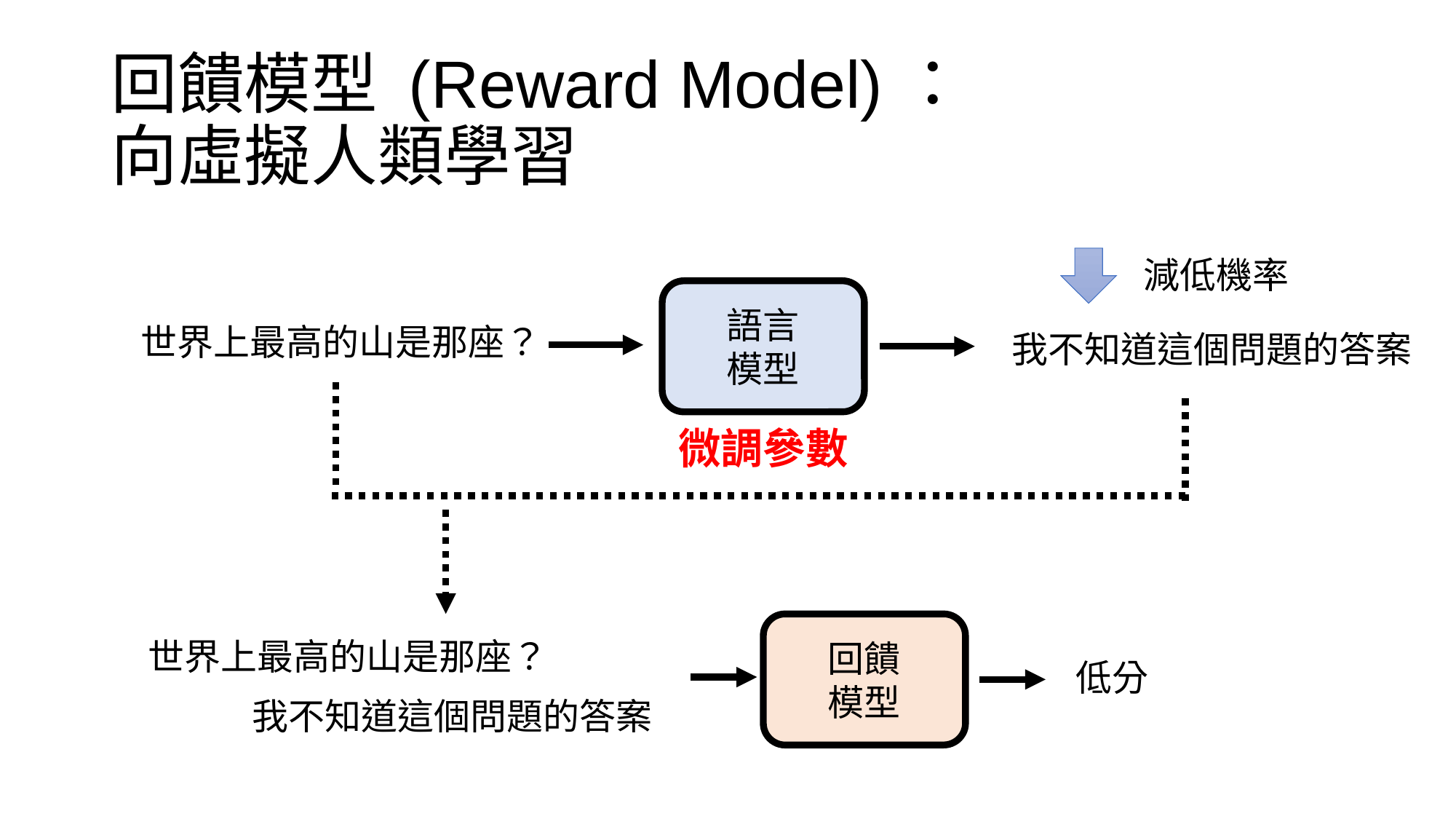

# 回饋模型 (Reward Model)： 向虛擬人類學習
減低機率

語言
模型
世界上最高的山是那座？
我不知道這個問題的答案
微調參數
回饋
模型
世界上最高的山是那座？
低分
我不知道這個問題的答案